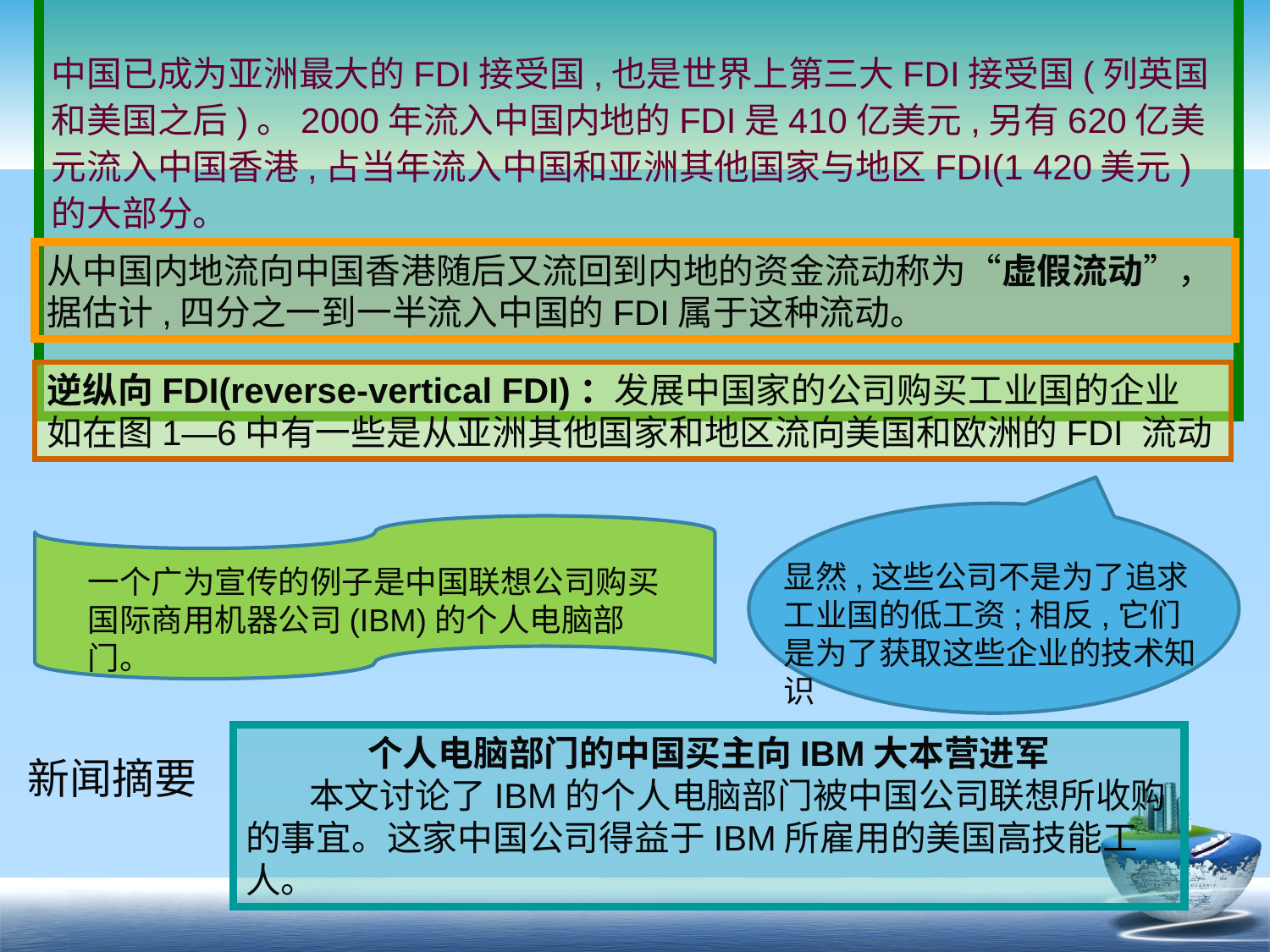

中国已成为亚洲最大的FDI接受国,也是世界上第三大FDI接受国(列英国和美国之后)。2000年流入中国内地的FDI是410亿美元,另有620亿美元流入中国香港,占当年流入中国和亚洲其他国家与地区FDI(1 420美元)的大部分。
从中国内地流向中国香港随后又流回到内地的资金流动称为“虚假流动”，据估计,四分之一到一半流入中国的FDI属于这种流动。
逆纵向FDI(reverse-vertical FDI)：发展中国家的公司购买工业国的企业   如在图1—6中有一些是从亚洲其他国家和地区流向美国和欧洲的FDI 流动

显然,这些公司不是为了追求工业国的低工资;相反,它们是为了获取这些企业的技术知识
一个广为宣传的例子是中国联想公司购买国际商用机器公司(IBM)的个人电脑部门。
个人电脑部门的中国买主向IBM大本营进军
本文讨论了IBM的个人电脑部门被中国公司联想所收购的事宜。这家中国公司得益于IBM所雇用的美国高技能工人。
新闻摘要